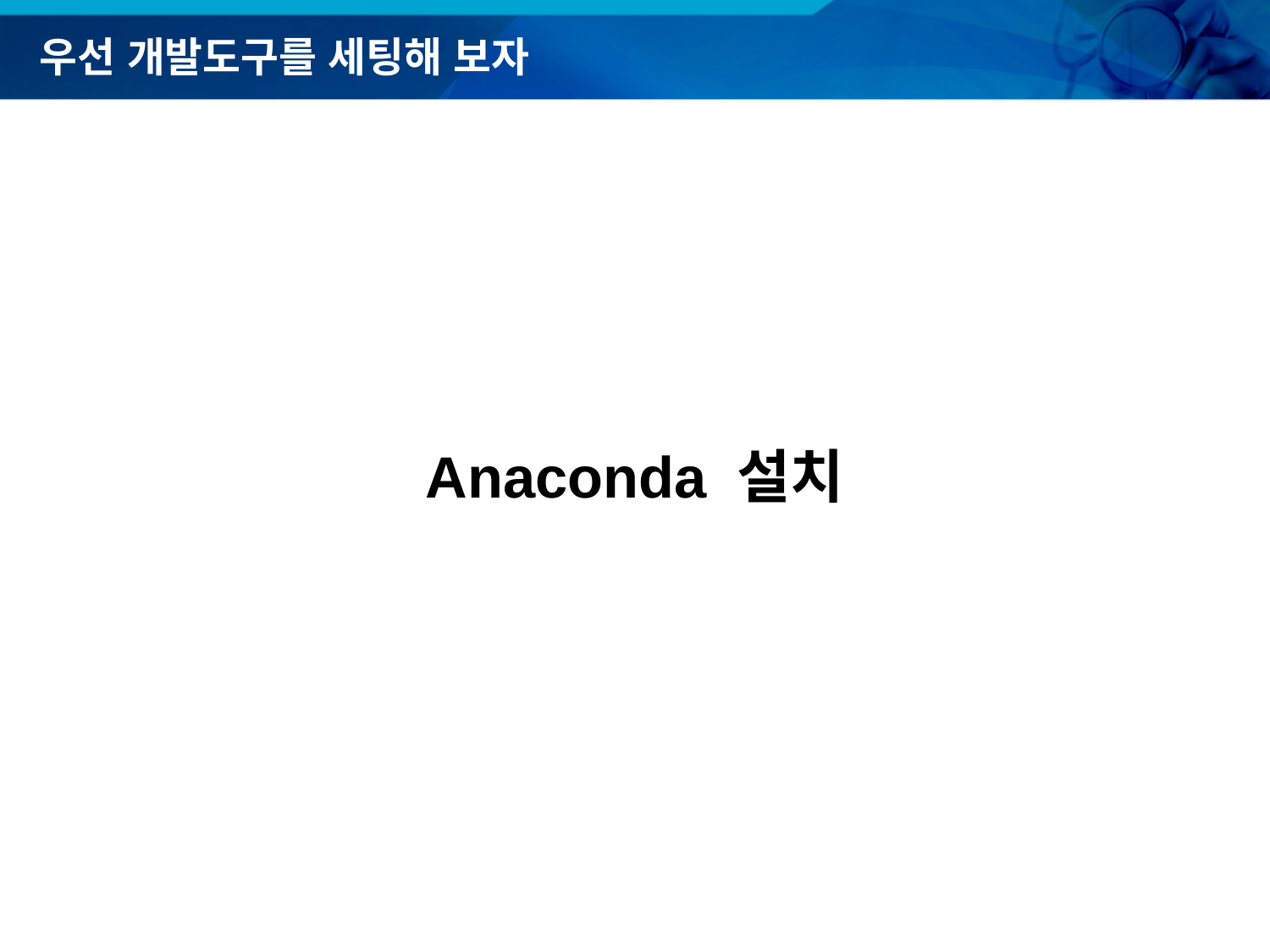

# 우선 개발도구를 세팅해 보자

Anaconda 설치